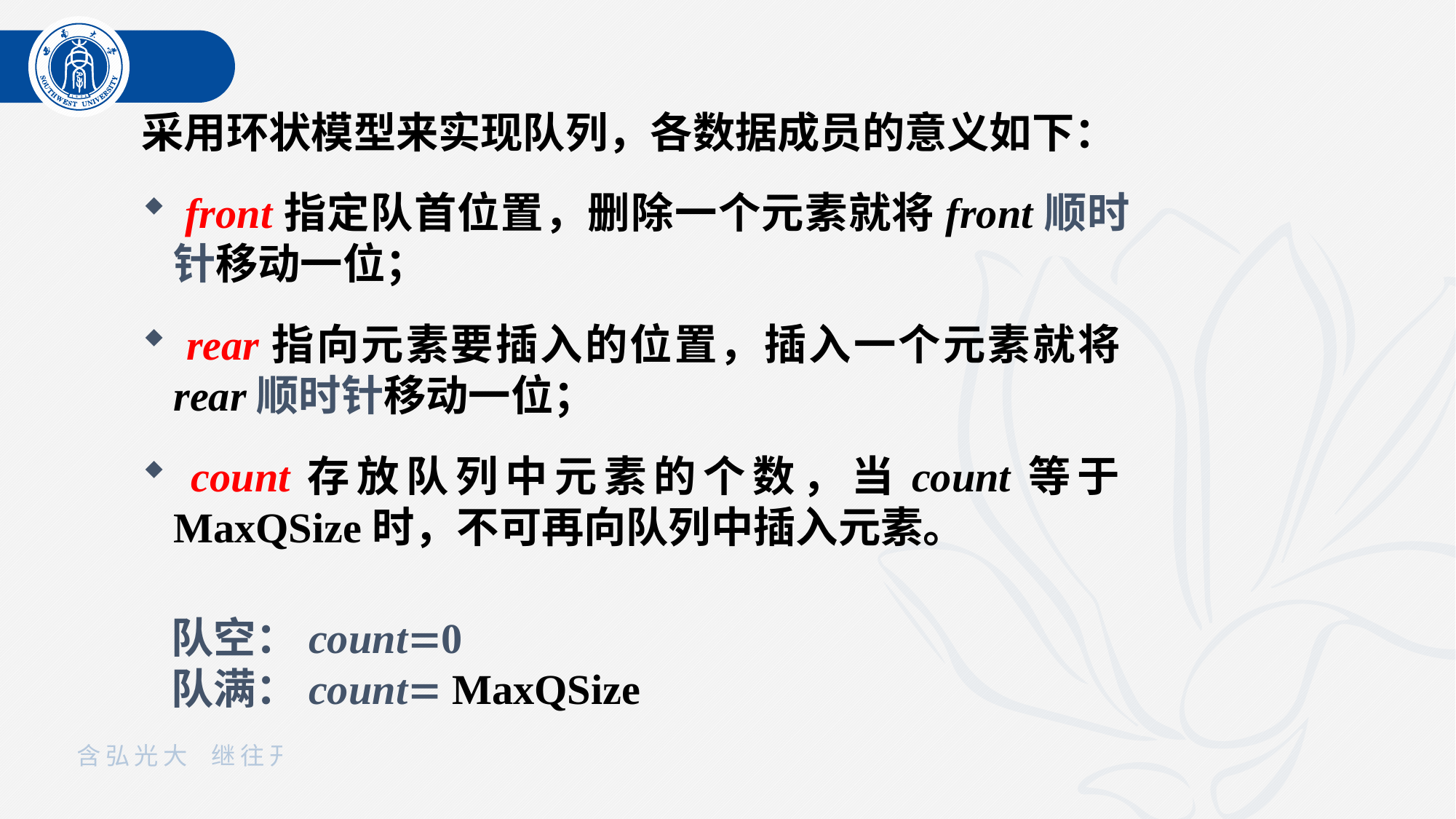

采用环状模型来实现队列，各数据成员的意义如下：
 front指定队首位置，删除一个元素就将front顺时针移动一位；
 rear指向元素要插入的位置，插入一个元素就将rear顺时针移动一位；
 count存放队列中元素的个数，当count等于MaxQSize时，不可再向队列中插入元素。

  队空：count=0
  队满：count= MaxQSize